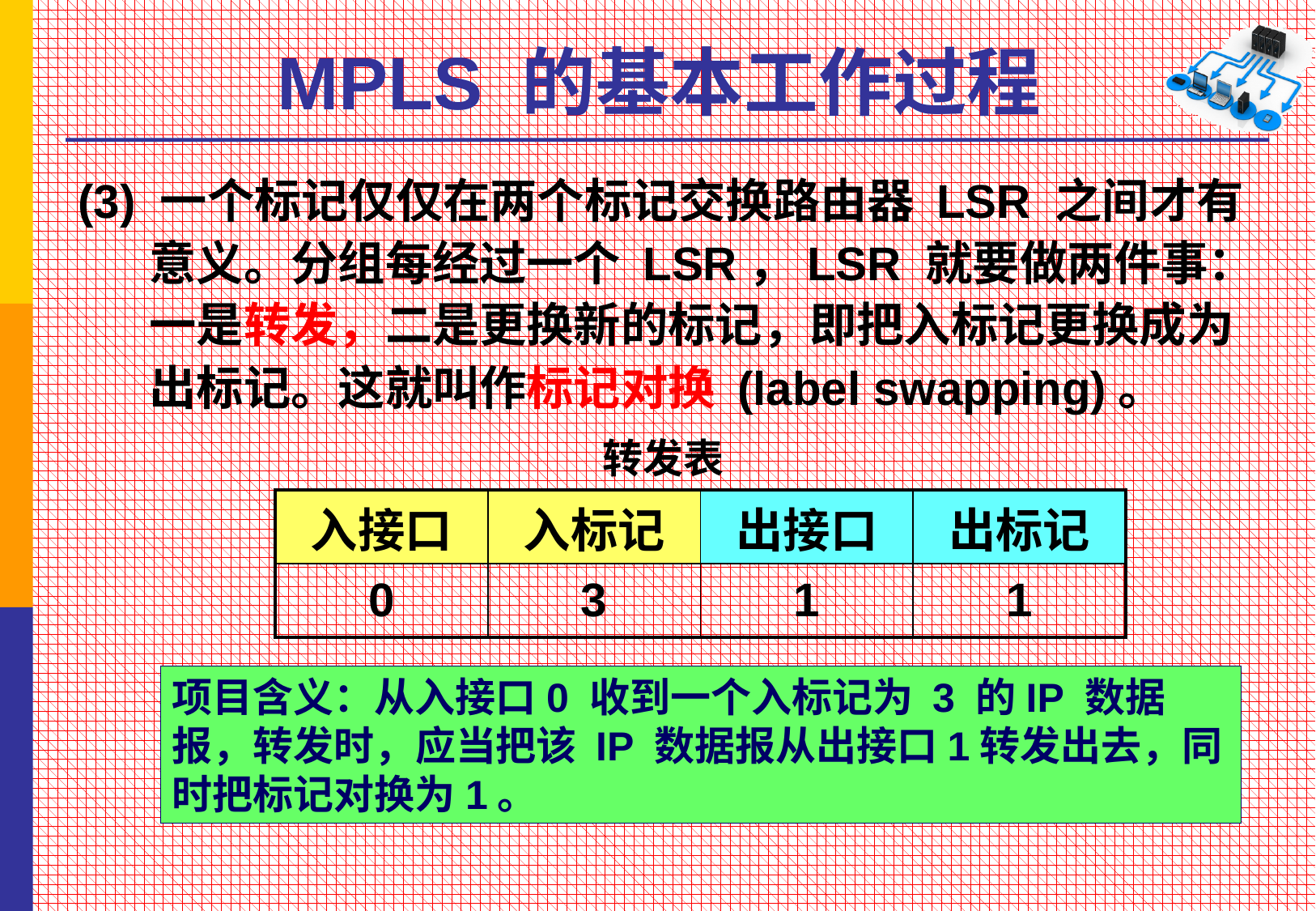

# MPLS 的基本工作过程
(3) 一个标记仅仅在两个标记交换路由器 LSR 之间才有意义。分组每经过一个 LSR，LSR 就要做两件事：一是转发，二是更换新的标记，即把入标记更换成为出标记。这就叫作标记对换 (label swapping)。
转发表
| 入接口 | 入标记 | 出接口 | 出标记 |
| --- | --- | --- | --- |
| 0 | 3 | 1 | 1 |
项目含义：从入接口0 收到一个入标记为 3 的IP 数据报，转发时，应当把该 IP 数据报从出接口1转发出去，同时把标记对换为1。